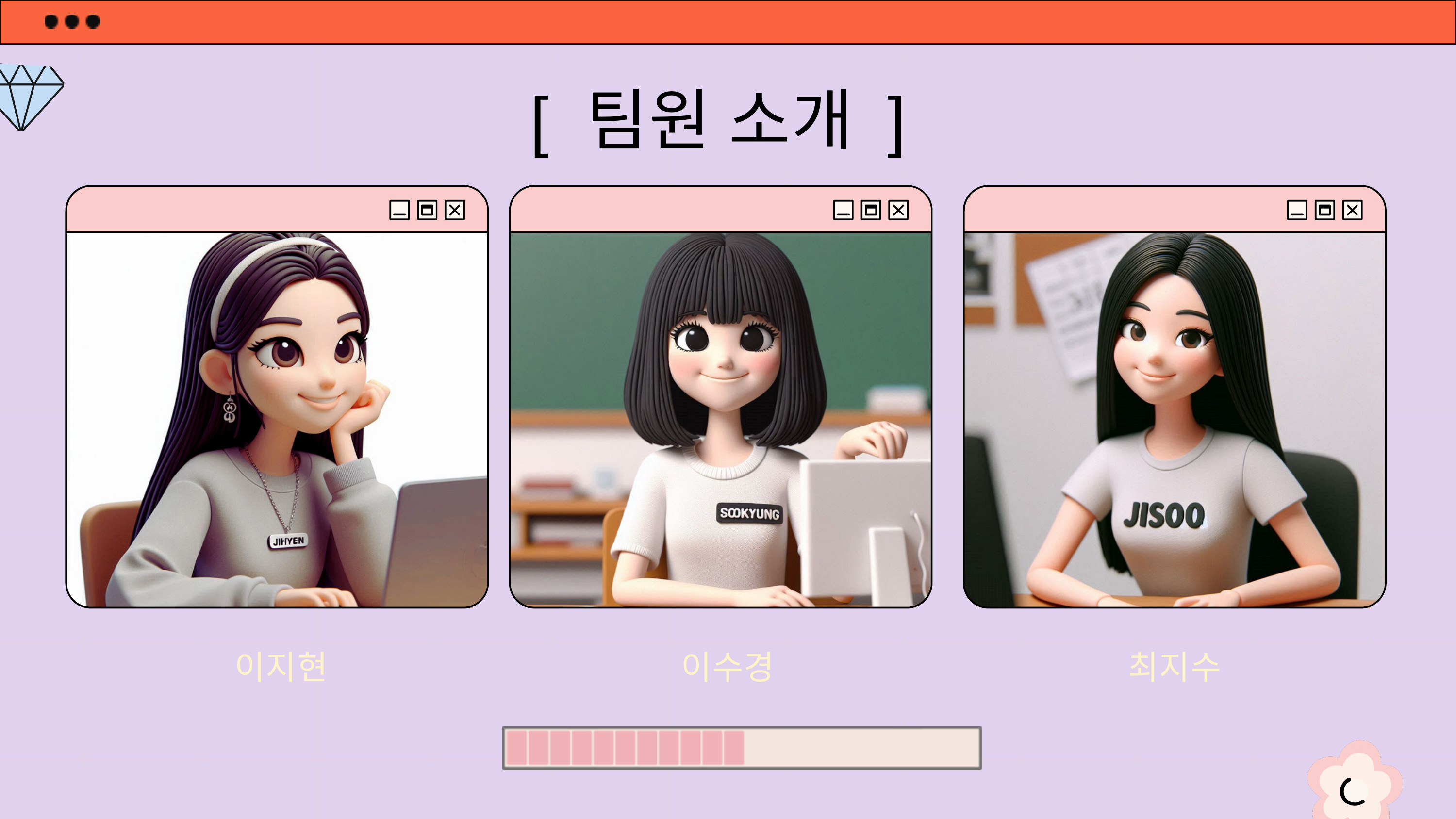

[ 팀원 소개 ]

이지현
이수경
최지수